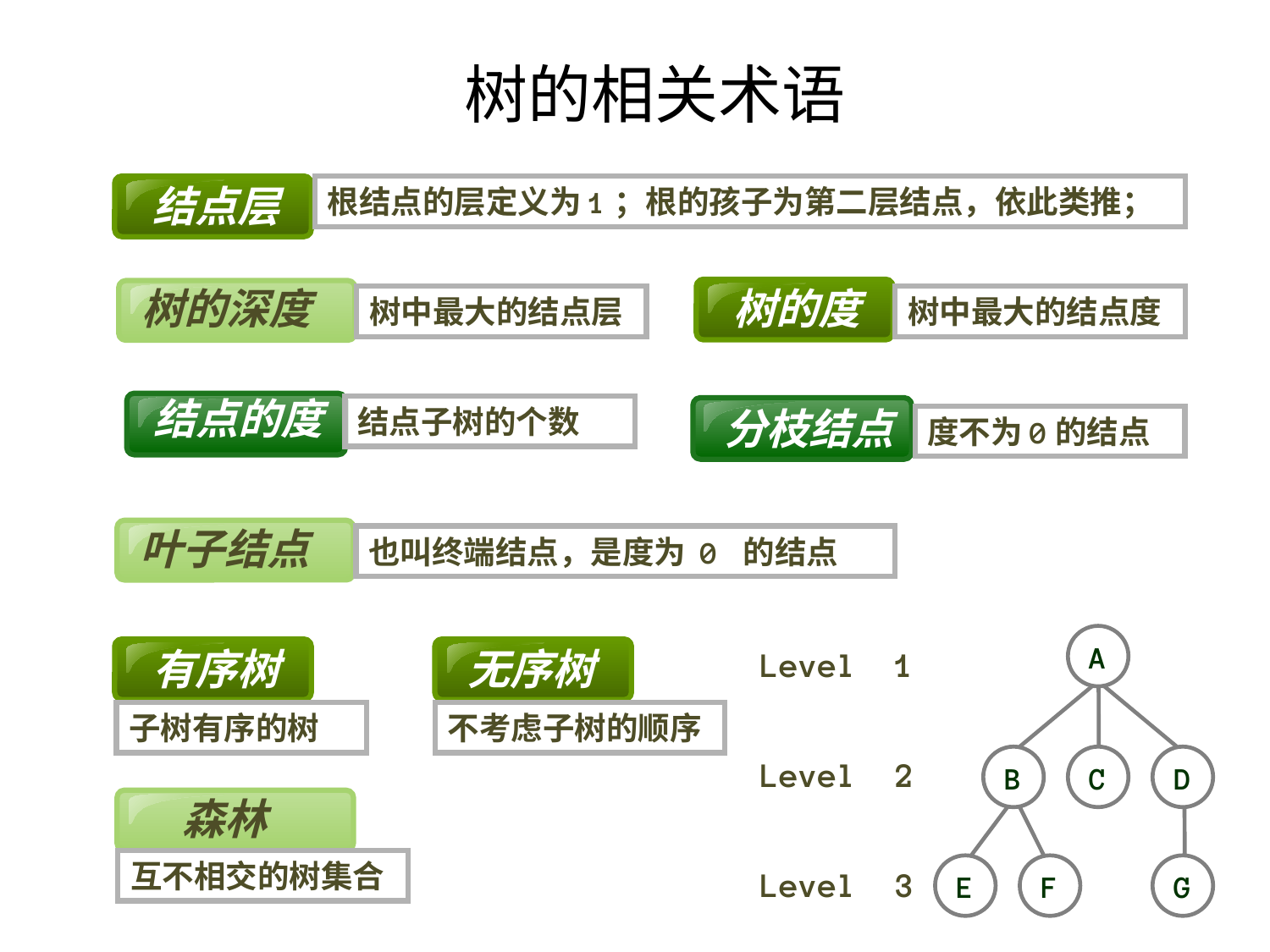

# 树的相关术语
 结点层

根结点的层定义为1；根的孩子为第二层结点，依此类推；
 树的度

树的深度

树中最大的结点层
树中最大的结点度
 结点的度

 分枝结点

结点子树的个数
度不为0的结点
叶子结点

也叫终端结点，是度为 0 的结点
A

B
C
D

E
F
G
 有序树

 无序树

Level  1
子树有序的树
不考虑子树的顺序
Level  2
森林

互不相交的树集合
Level  3
19